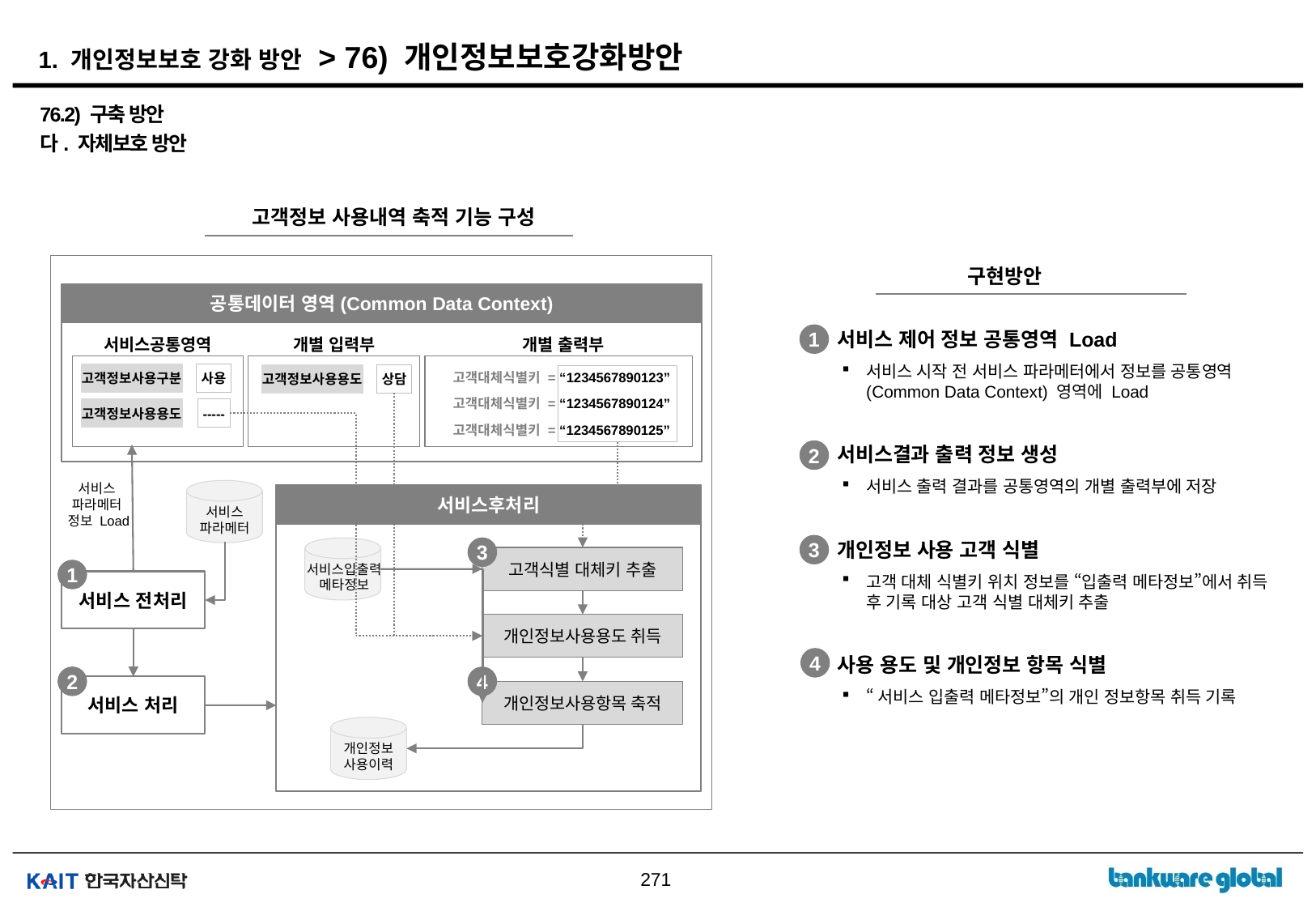

# 1. 개인정보보호 강화 방안 > 76) 개인정보보호강화방안
76.2) 구축 방안
다. 자체보호 방안

고객정보 사용내역 축적 기능 구성

구현방안

공통데이터 영역(Common Data Context)
서비스 제어 정보 공통영역 Load
서비스 시작 전 서비스 파라메터에서 정보를 공통영역 (Common Data Context) 영역에 Load

서비스결과 출력 정보 생성
서비스 출력 결과를 공통영역의 개별 출력부에 저장

개인정보 사용 고객 식별
고객 대체 식별키 위치 정보를 “입출력 메타정보”에서 취득 후 기록 대상 고객 식별 대체키 추출

사용 용도 및 개인정보 항목 식별
“서비스 입출력 메타정보”의 개인 정보항목 취득 기록

1
서비스공통영역
개별 입력부
개별 출력부

고객대체식별키 = “1234567890123”
고객대체식별키 = “1234567890124”
고객대체식별키 = “1234567890125”
고객정보사용구분
사용
고객정보사용용도
상담

고객정보사용용도
-----
2
서비스
파라메터
정보 Load

서비스후처리
서비스
파라메터
3

3
고객식별 대체키 추출
서비스입출력
메타정보
1
서비스 전처리
개인정보사용용도 취득
4
2
4
서비스 처리
개인정보사용항목 축적

개인정보
사용이력